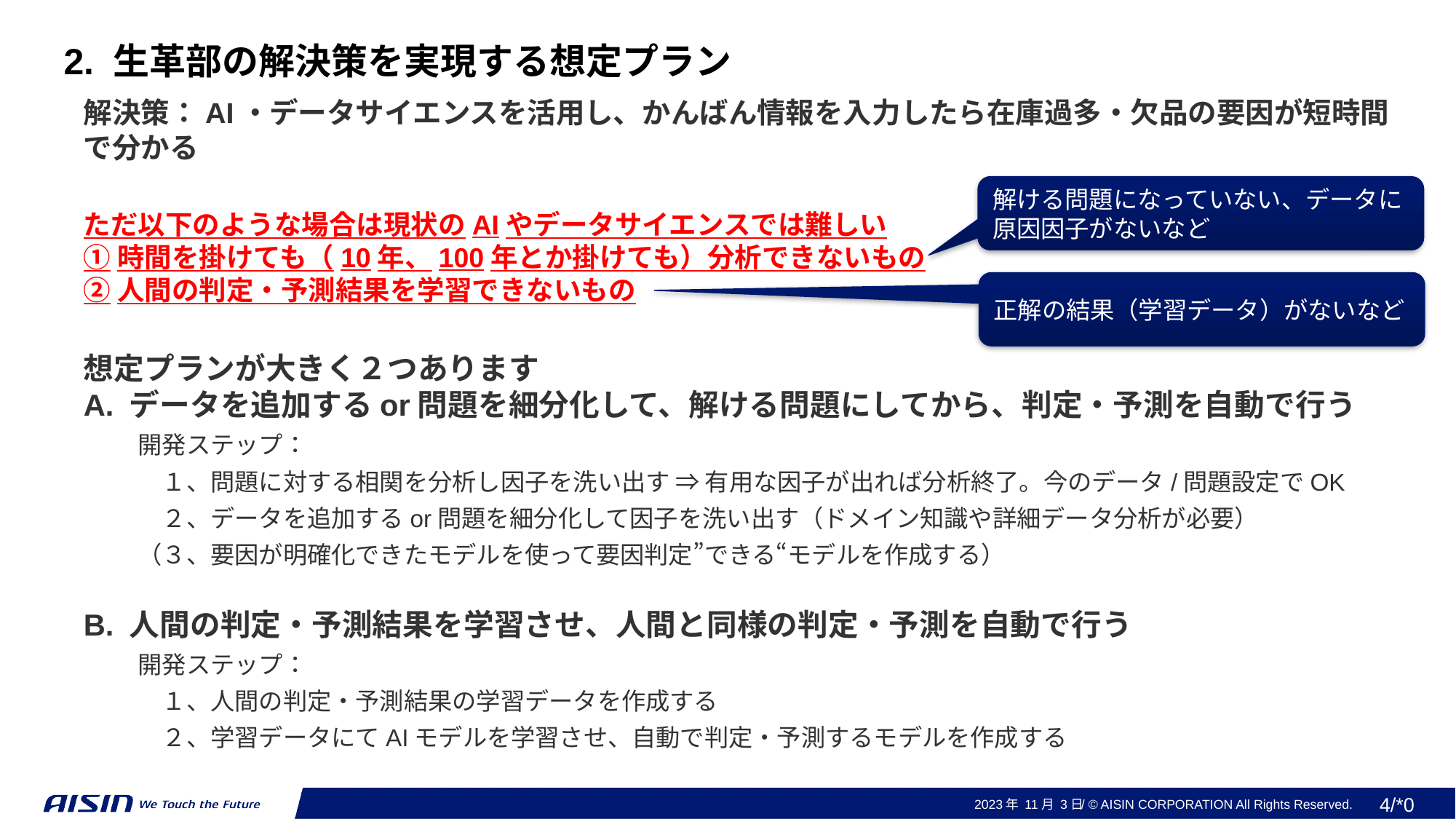

2. 生革部の解決策を実現する想定プラン

解決策：AI・データサイエンスを活用し、かんばん情報を入力したら在庫過多・欠品の要因が短時間で分かる

ただ以下のような場合は現状のAIやデータサイエンスでは難しい
①時間を掛けても（10年、100年とか掛けても）分析できないもの
②人間の判定・予測結果を学習できないもの

想定プランが大きく２つあります
A. データを追加するor問題を細分化して、解ける問題にしてから、判定・予測を自動で行う
開発ステップ：
　１、問題に対する相関を分析し因子を洗い出す ⇒ 有用な因子が出れば分析終了。今のデータ/問題設定でOK
　２、データを追加するor問題を細分化して因子を洗い出す（ドメイン知識や詳細データ分析が必要）
（３、要因が明確化できたモデルを使って要因判定”できる“モデルを作成する）

B. 人間の判定・予測結果を学習させ、人間と同様の判定・予測を自動で行う
開発ステップ：
　１、人間の判定・予測結果の学習データを作成する
　２、学習データにてAIモデルを学習させ、自動で判定・予測するモデルを作成する

解ける問題になっていない、データに原因因子がないなど
正解の結果（学習データ）がないなど
2023年 11月 3日